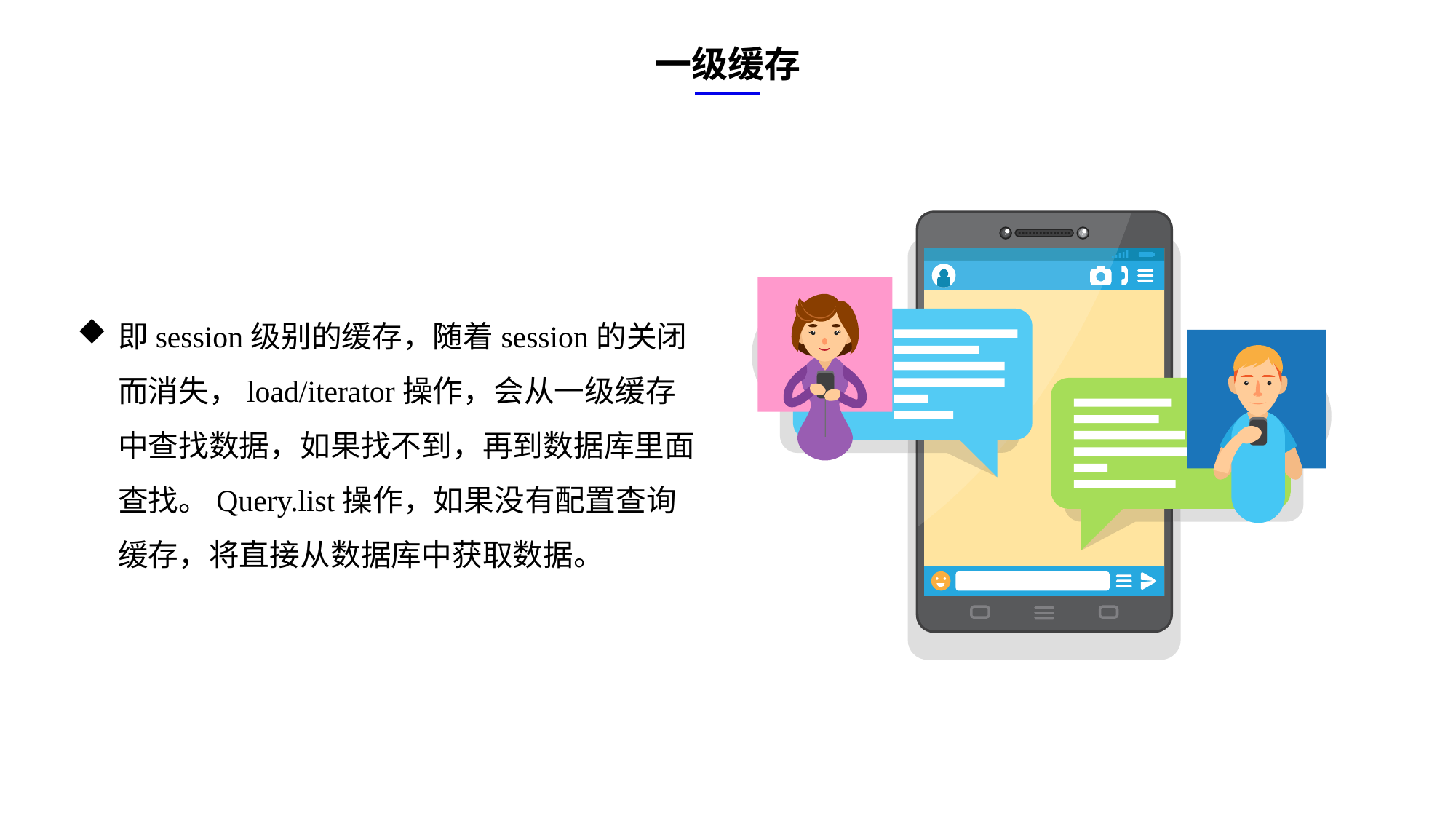

一级缓存

e7d195523061f1c0ae0eb3eed39d2bcef4622b2499a05fe6567B54A876BEB457BD1EB8EBE9915191D1FA2E860D28D251AB291D9CBBDD28D4BD16020FD75D8281481517FC21E86E4C931520AFA1087E92E357E3DB373CA326F6F926B1A67F681E99E875FFD293B2C32B3919AE4D43F9436862A7DD54F9346DF3662D8AB7319030EF75D53FF682DE13
即session级别的缓存，随着session的关闭而消失，load/iterator操作，会从一级缓存中查找数据，如果找不到，再到数据库里面查找。Query.list操作，如果没有配置查询缓存，将直接从数据库中获取数据。